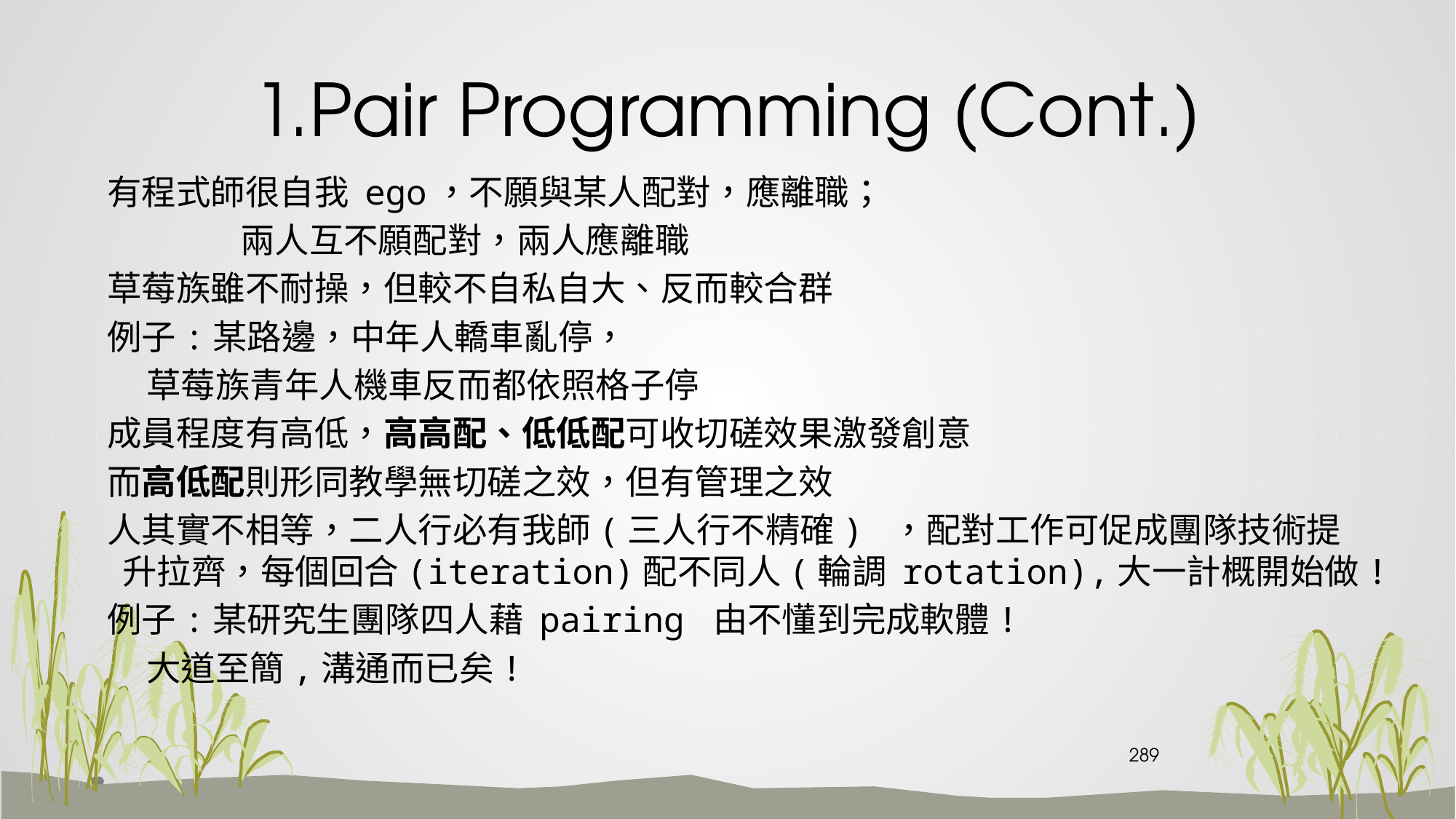

# 1.Pair Programming (Cont.)
  有程式師很自我 ego，不願與某人配對，應離職；
                   兩人互不願配對，兩人應離職
  草莓族雖不耐操，但較不自私自大、反而較合群
  例子:某路邊，中年人轎車亂停，
       草莓族青年人機車反而都依照格子停
  成員程度有高低，高高配、低低配可收切磋效果激發創意
  而高低配則形同教學無切磋之效，但有管理之效
  人其實不相等，二人行必有我師(三人行不精確) ，配對工作可促成團隊技術提升拉齊，每個回合(iteration)配不同人(輪調 rotation),大一計概開始做!
  例子:某研究生團隊四人藉 pairing 由不懂到完成軟體!
       大道至簡,溝通而已矣!

289